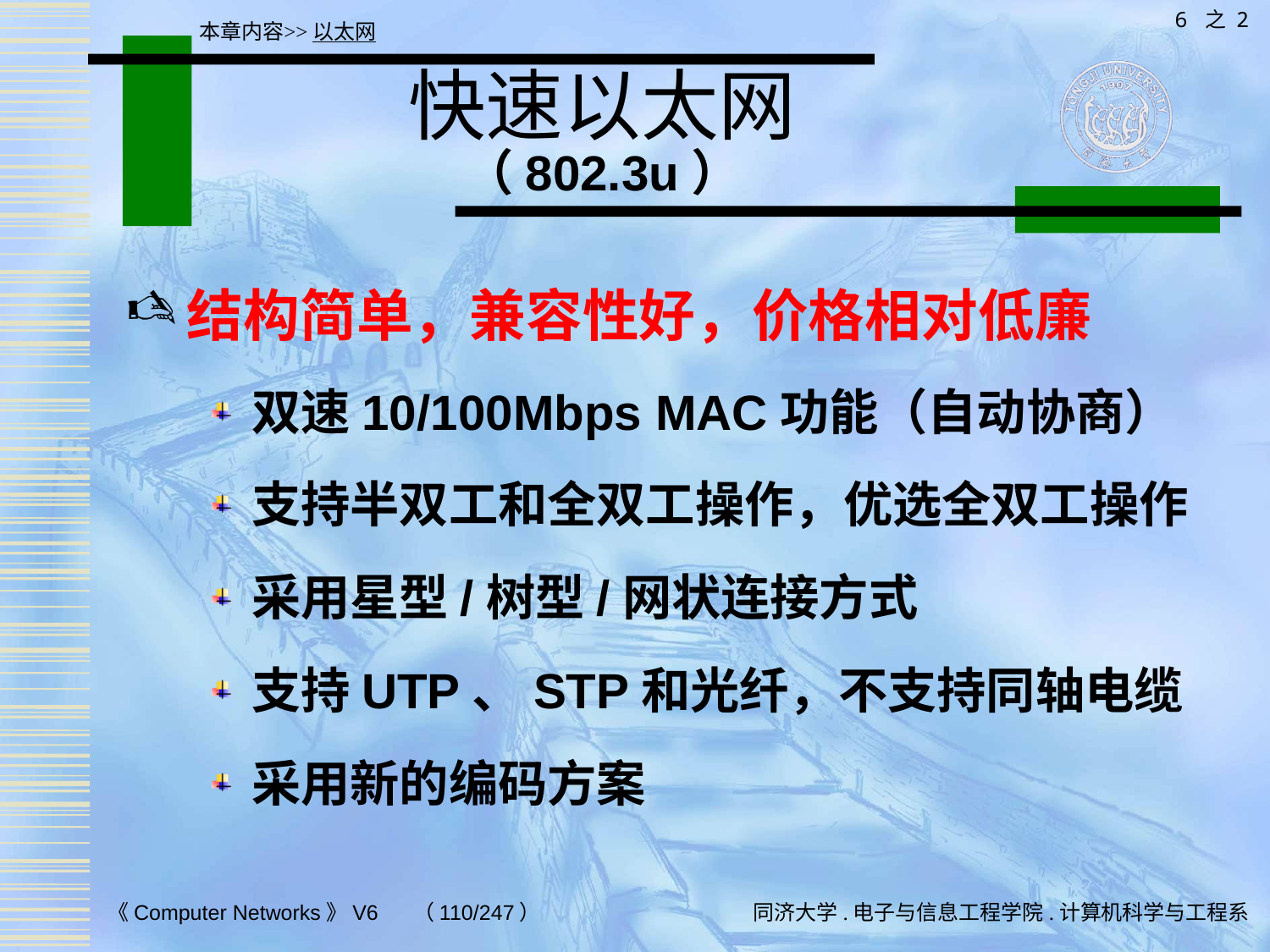

6 之 2
本章内容>>以太网
# 快速以太网 （802.3u）
结构简单，兼容性好，价格相对低廉
双速10/100Mbps MAC功能（自动协商）
支持半双工和全双工操作，优选全双工操作
采用星型/树型/网状连接方式
支持UTP、STP和光纤，不支持同轴电缆
采用新的编码方案